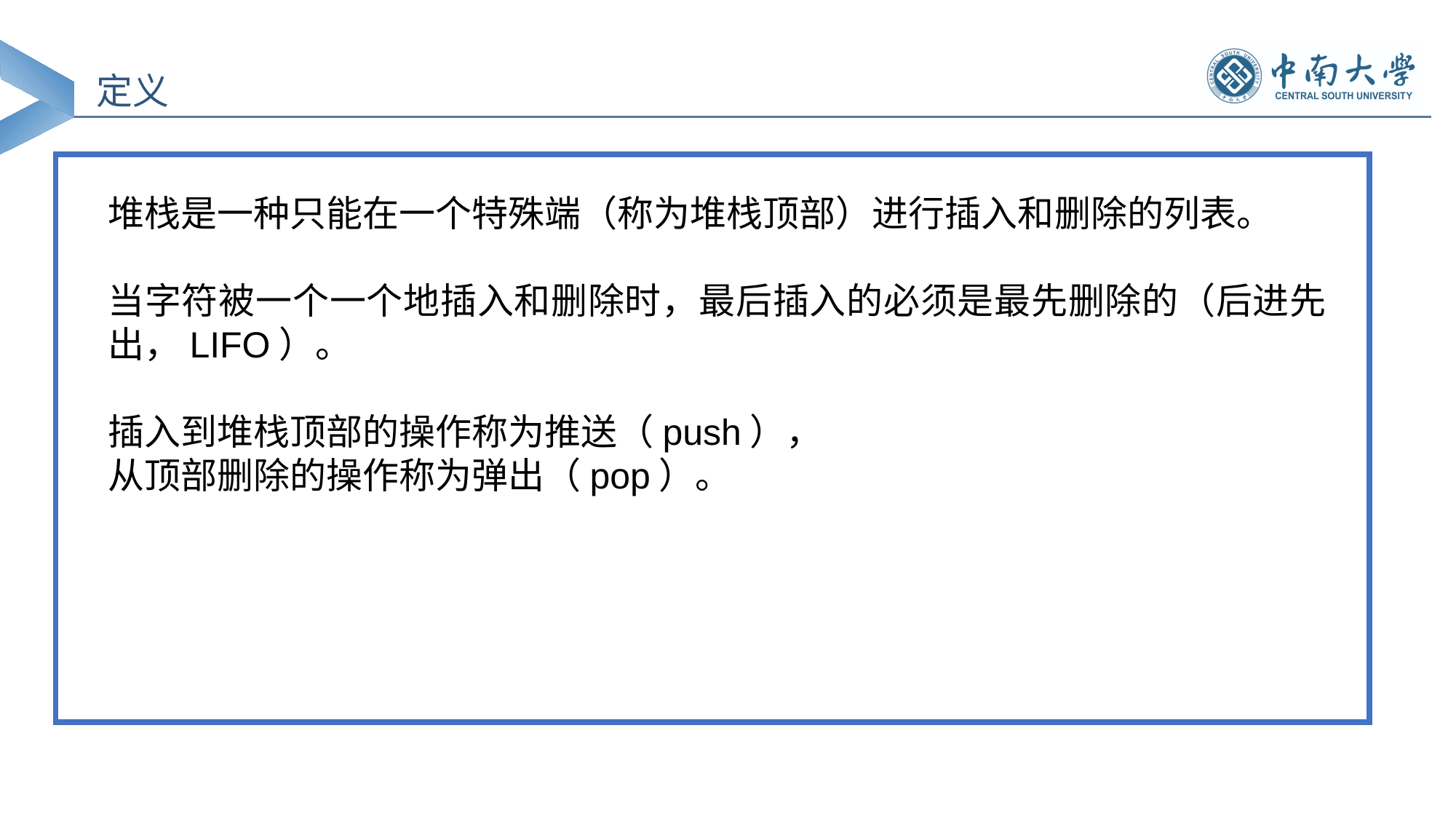

定义

堆栈是一种只能在一个特殊端（称为堆栈顶部）进行插入和删除的列表。

当字符被一个一个地插入和删除时，最后插入的必须是最先删除的（后进先出，LIFO）。

插入到堆栈顶部的操作称为推送（push），
从顶部删除的操作称为弹出（pop）。